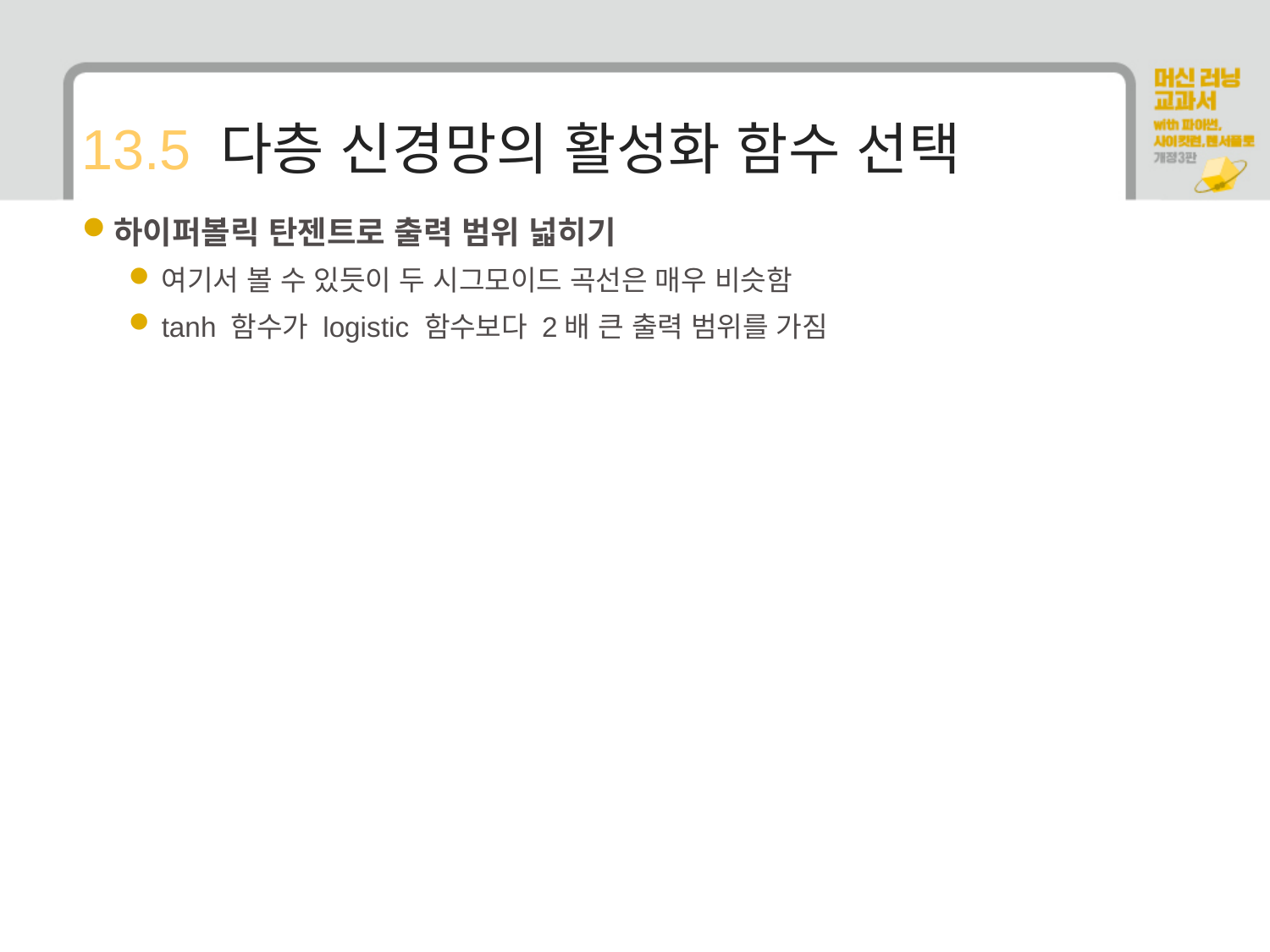

# 13.5 다층 신경망의 활성화 함수 선택
하이퍼볼릭 탄젠트로 출력 범위 넓히기
여기서 볼 수 있듯이 두 시그모이드 곡선은 매우 비슷함
tanh 함수가 logistic 함수보다 2배 큰 출력 범위를 가짐